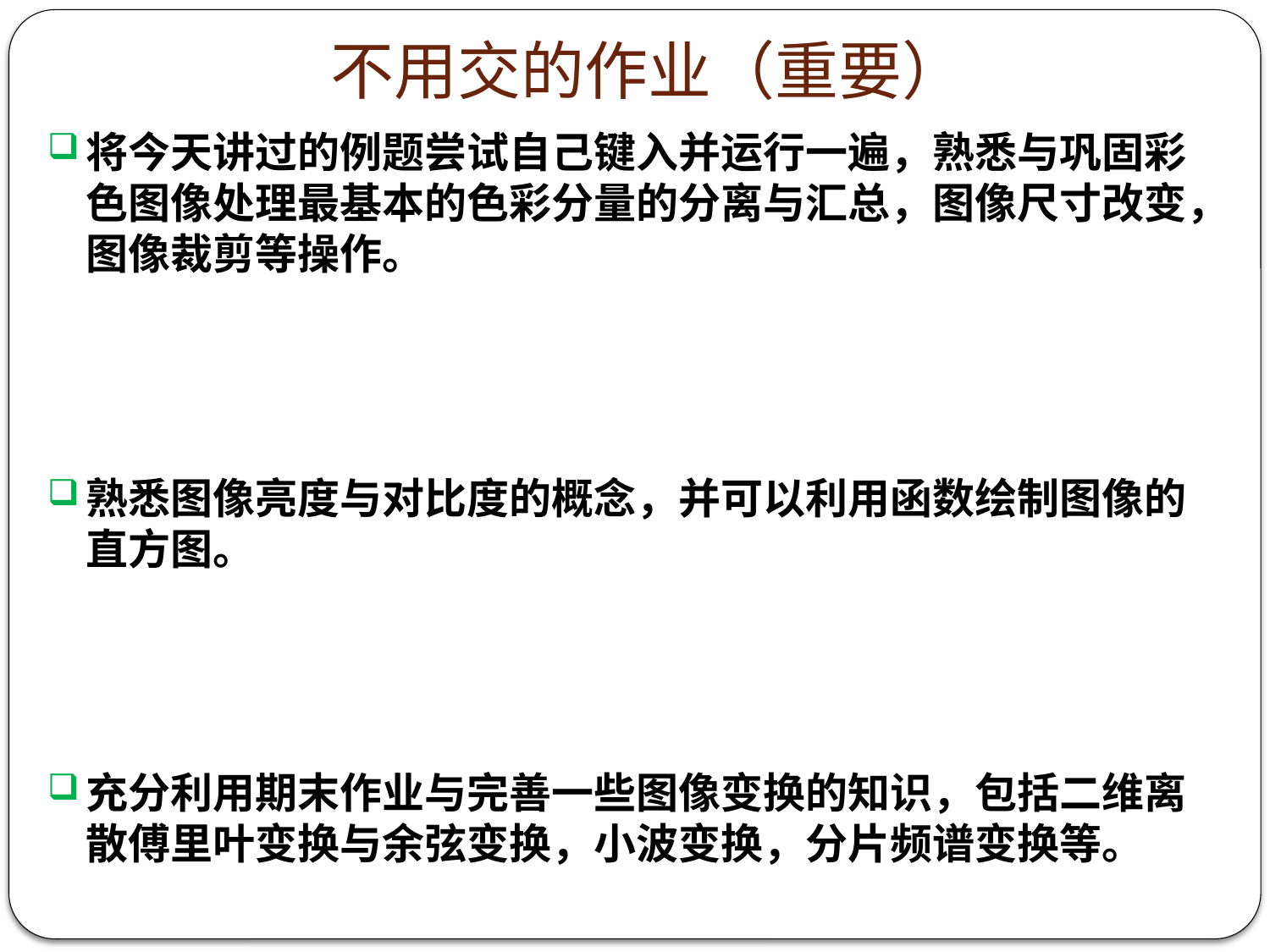

# 不用交的作业（重要）
将今天讲过的例题尝试自己键入并运行一遍，熟悉与巩固彩色图像处理最基本的色彩分量的分离与汇总，图像尺寸改变，图像裁剪等操作。

熟悉图像亮度与对比度的概念，并可以利用函数绘制图像的直方图。

充分利用期末作业与完善一些图像变换的知识，包括二维离散傅里叶变换与余弦变换，小波变换，分片频谱变换等。